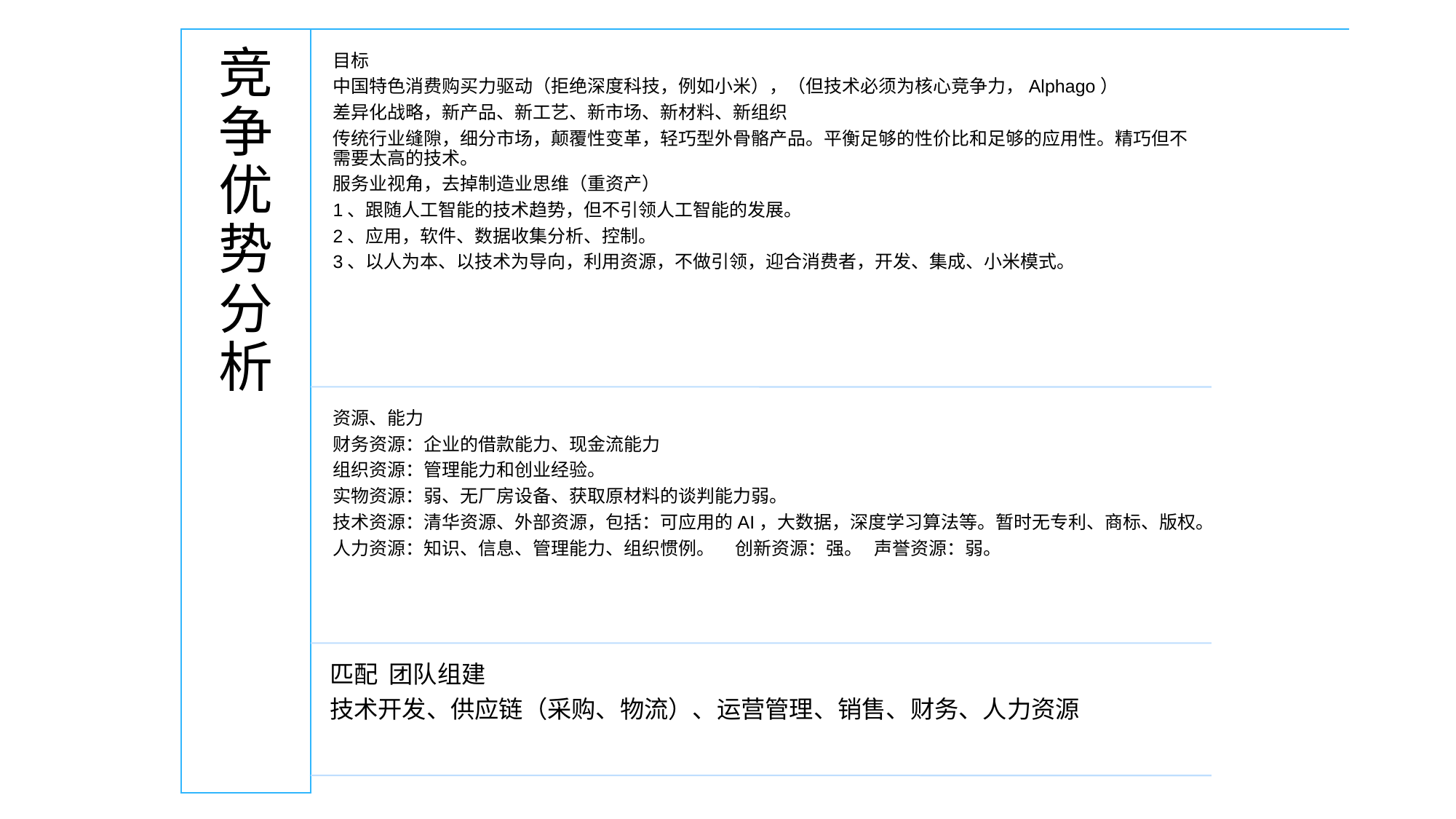

竞争优势分析

目标
中国特色消费购买力驱动（拒绝深度科技，例如小米），（但技术必须为核心竞争力，Alphago）
差异化战略，新产品、新工艺、新市场、新材料、新组织
传统行业缝隙，细分市场，颠覆性变革，轻巧型外骨骼产品。平衡足够的性价比和足够的应用性。精巧但不需要太高的技术。
服务业视角，去掉制造业思维（重资产）
1、跟随人工智能的技术趋势，但不引领人工智能的发展。
2、应用，软件、数据收集分析、控制。
3、以人为本、以技术为导向，利用资源，不做引领，迎合消费者，开发、集成、小米模式。

资源、能力
财务资源：企业的借款能力、现金流能力
组织资源：管理能力和创业经验。
实物资源：弱、无厂房设备、获取原材料的谈判能力弱。
技术资源：清华资源、外部资源，包括：可应用的AI，大数据，深度学习算法等。暂时无专利、商标、版权。
人力资源：知识、信息、管理能力、组织惯例。     创新资源：强。   声誉资源：弱。

匹配  团队组建
技术开发、供应链（采购、物流）、运营管理、销售、财务、人力资源